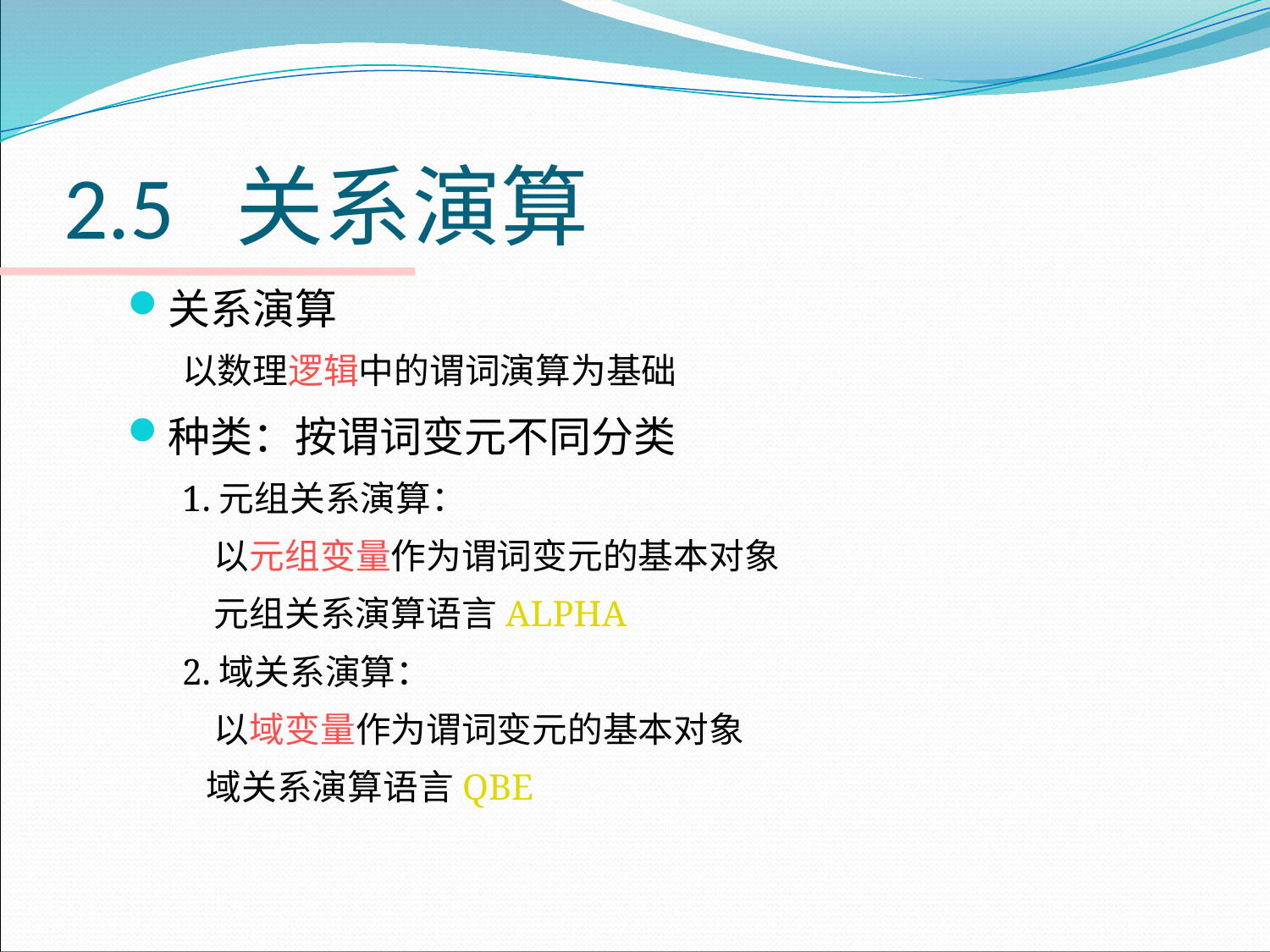

# 2.5  关系演算
关系演算
以数理逻辑中的谓词演算为基础
种类：按谓词变元不同分类
1.元组关系演算：
   以元组变量作为谓词变元的基本对象
   元组关系演算语言ALPHA
2.域关系演算：
   以域变量作为谓词变元的基本对象
  域关系演算语言QBE

199